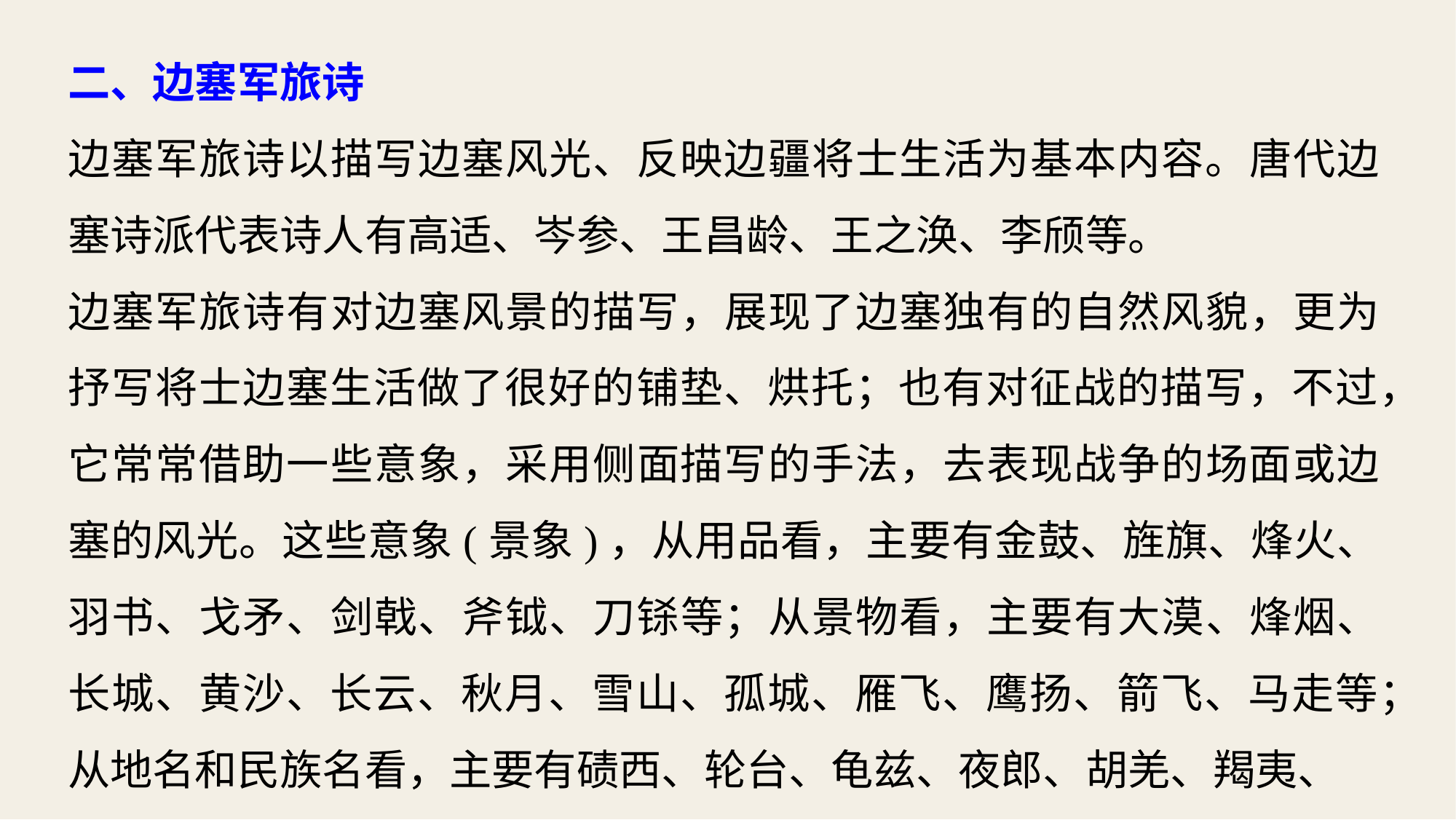

二、边塞军旅诗
边塞军旅诗以描写边塞风光、反映边疆将士生活为基本内容。唐代边塞诗派代表诗人有高适、岑参、王昌龄、王之涣、李颀等。
边塞军旅诗有对边塞风景的描写，展现了边塞独有的自然风貌，更为抒写将士边塞生活做了很好的铺垫、烘托；也有对征战的描写，不过，它常常借助一些意象，采用侧面描写的手法，去表现战争的场面或边塞的风光。这些意象(景象)，从用品看，主要有金鼓、旌旗、烽火、羽书、戈矛、剑戟、斧钺、刀铩等；从景物看，主要有大漠、烽烟、长城、黄沙、长云、秋月、雪山、孤城、雁飞、鹰扬、箭飞、马走等；从地名和民族名看，主要有碛西、轮台、龟兹、夜郎、胡羌、羯夷、